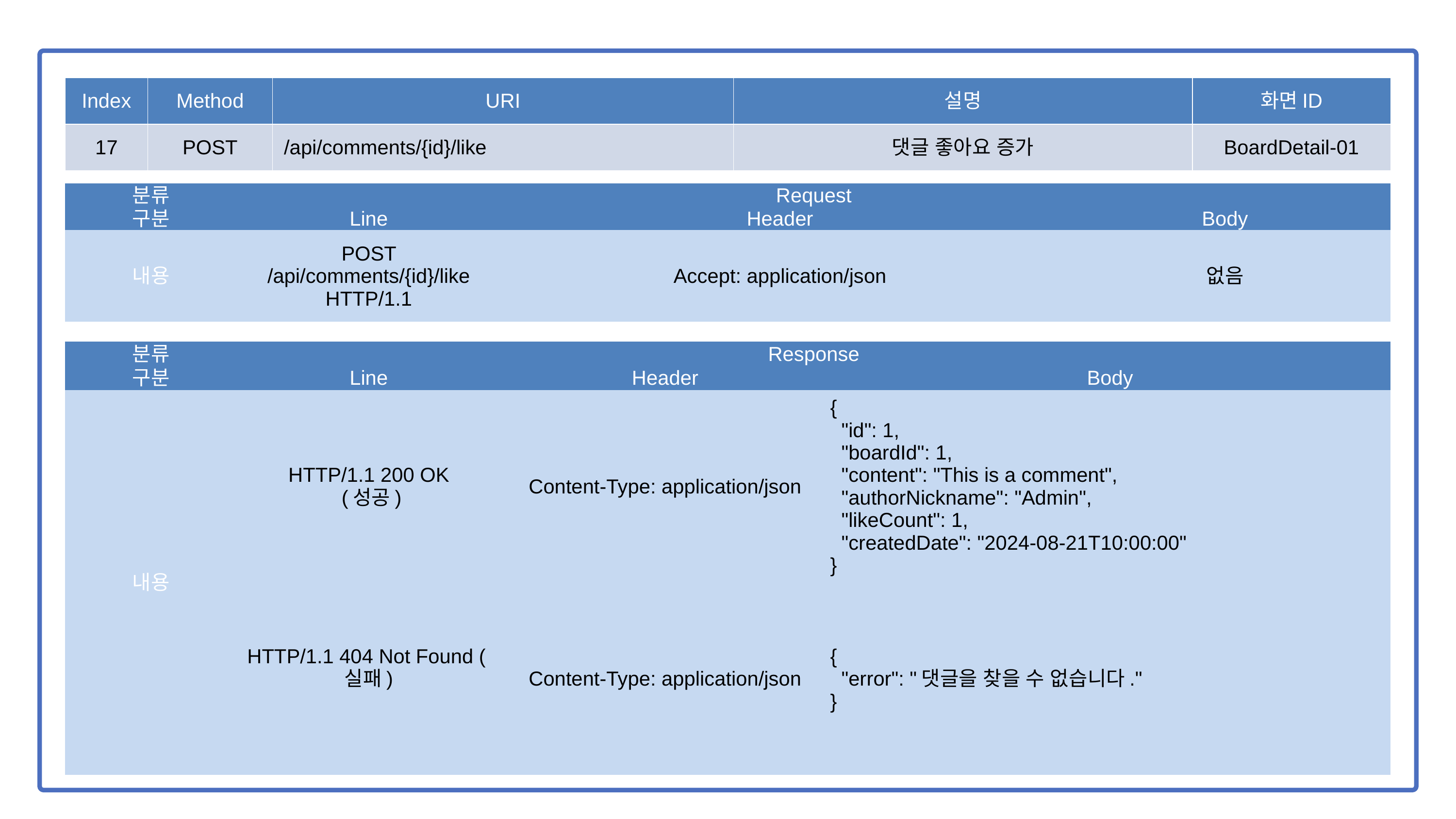

| Index | Method | URI | 설명 | 화면ID |
| --- | --- | --- | --- | --- |
| 17 | POST | /api/comments/{id}/like | 댓글 좋아요 증가 | BoardDetail-01 |
| 분류 | Request |  |  |
| --- | --- | --- | --- |
| 구분 | Line | Header | Body |
| 내용 | POST /api/comments/{id}/like HTTP/1.1 | Accept: application/json | 없음 |
| 분류 | Response |  |  |
| --- | --- | --- | --- |
| 구분 | Line | Header | Body |
| 내용 | HTTP/1.1 200 OK (성공) | Content-Type: application/json | { "id": 1, "boardId": 1, "content": "This is a comment", "authorNickname": "Admin", "likeCount": 1, "createdDate": "2024-08-21T10:00:00" } |
|  | HTTP/1.1 404 Not Found (실패) | Content-Type: application/json | { "error": "댓글을 찾을 수 없습니다." } |